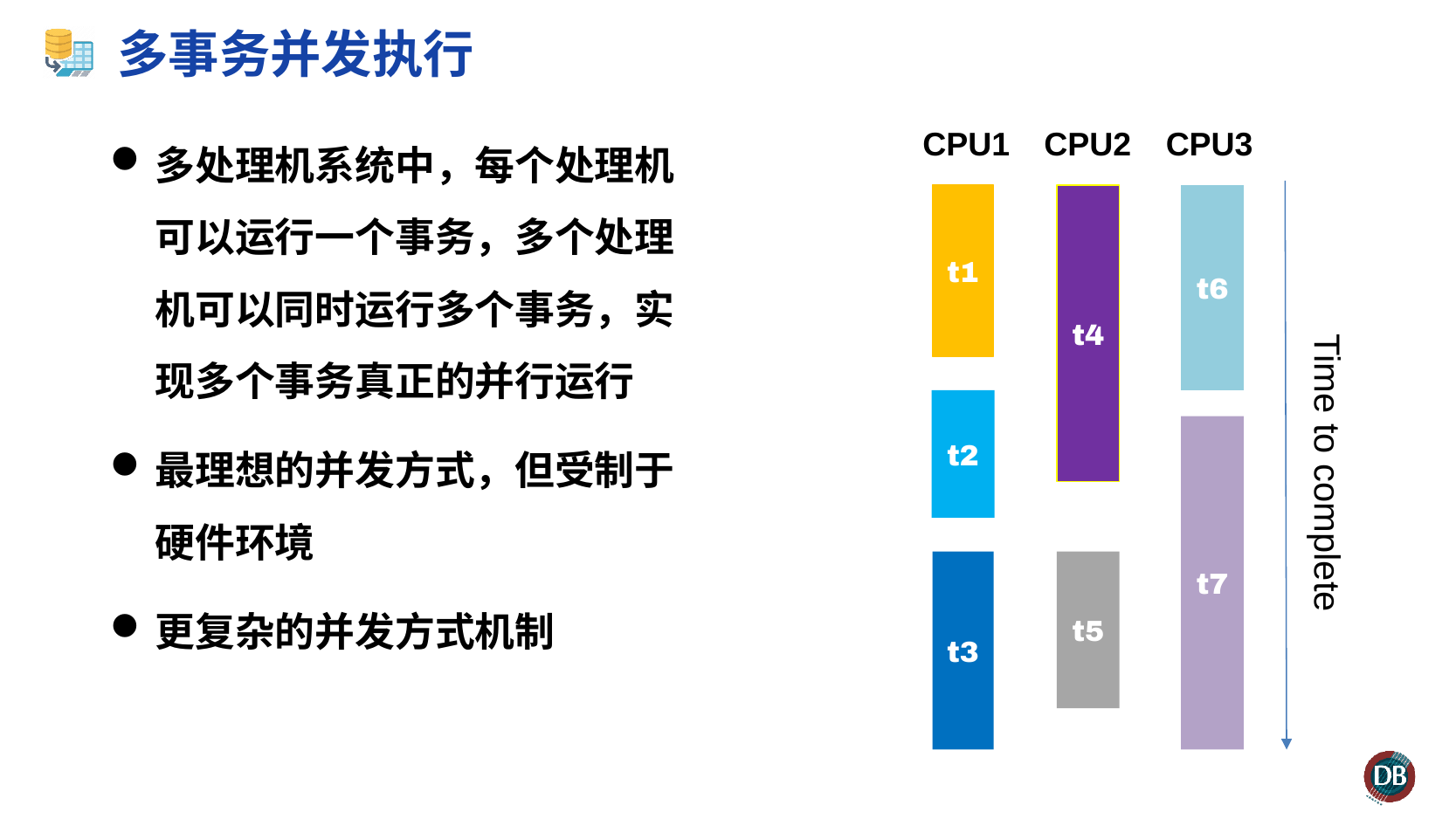

# 多事务并发执行
多处理机系统中，每个处理机可以运行一个事务，多个处理机可以同时运行多个事务，实现多个事务真正的并行运行
最理想的并发方式，但受制于硬件环境
更复杂的并发方式机制
CPU1
CPU2
CPU3
t4
t6
t1
Time to complete
t2
t7
t3
t5